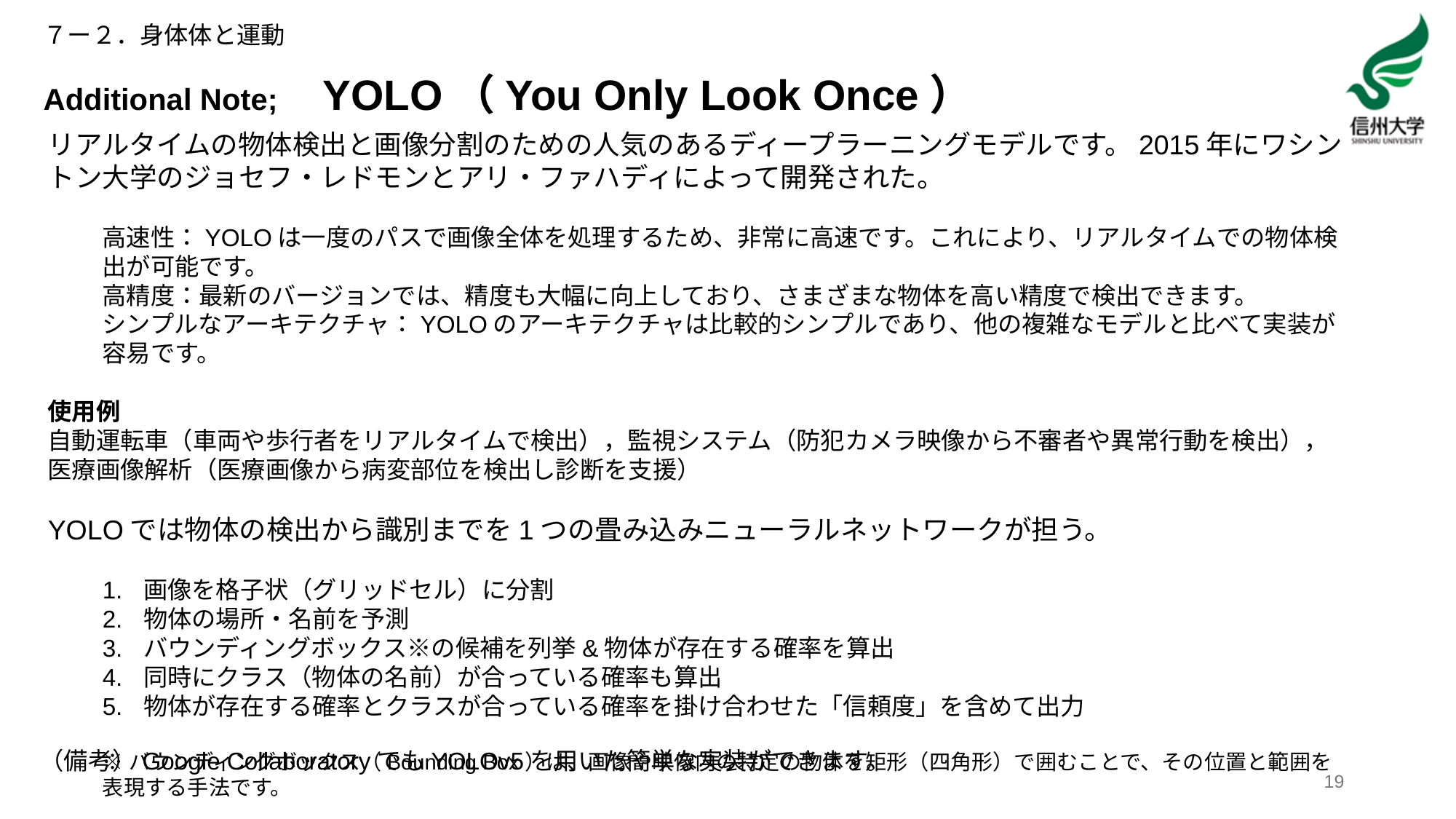

７ー２．身体体と運動
# Additional Note;　YOLO（You Only Look Once）
リアルタイムの物体検出と画像分割のための人気のあるディープラーニングモデルです。2015年にワシントン大学のジョセフ・レドモンとアリ・ファハディによって開発された。

高速性：YOLOは一度のパスで画像全体を処理するため、非常に高速です。これにより、リアルタイムでの物体検出が可能です。
高精度：最新のバージョンでは、精度も大幅に向上しており、さまざまな物体を高い精度で検出できます。
シンプルなアーキテクチャ：YOLOのアーキテクチャは比較的シンプルであり、他の複雑なモデルと比べて実装が容易です。

使用例
自動運転車（車両や歩行者をリアルタイムで検出），監視システム（防犯カメラ映像から不審者や異常行動を検出），医療画像解析（医療画像から病変部位を検出し診断を支援）

YOLOでは物体の検出から識別までを1つの畳み込みニューラルネットワークが担う。

画像を格子状（グリッドセル）に分割
物体の場所・名前を予測
バウンディングボックス※の候補を列挙&物体が存在する確率を算出
同時にクラス（物体の名前）が合っている確率も算出
物体が存在する確率とクラスが合っている確率を掛け合わせた「信頼度」を含めて出力

※バウンディングボックス（Bounding Box）は、画像や映像内の特定の物体を矩形（四角形）で囲むことで、その位置と範囲を表現する手法です。
（備考）Google CollaboratoryでもYOLOv5を用いた簡単な実装ができます。
19